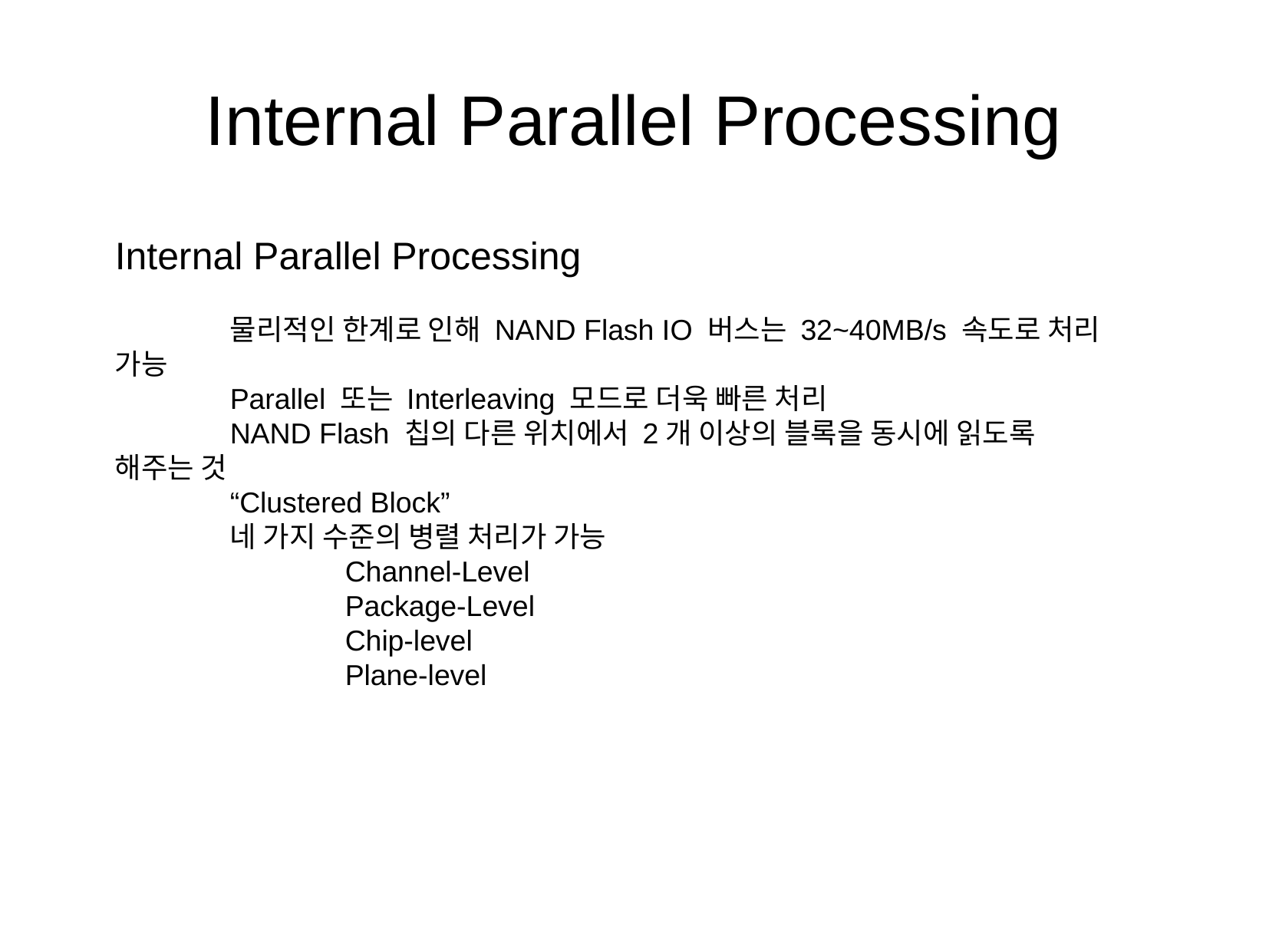

Internal Parallel Processing
Internal Parallel Processing

	물리적인 한계로 인해 NAND Flash IO 버스는 32~40MB/s 속도로 처리 가능
	Parallel 또는 Interleaving 모드로 더욱 빠른 처리
	NAND Flash 칩의 다른 위치에서 2개 이상의 블록을 동시에 읽도록 해주는 것
	“Clustered Block”
	네 가지 수준의 병렬 처리가 가능
		Channel-Level
		Package-Level
		Chip-level
		Plane-level